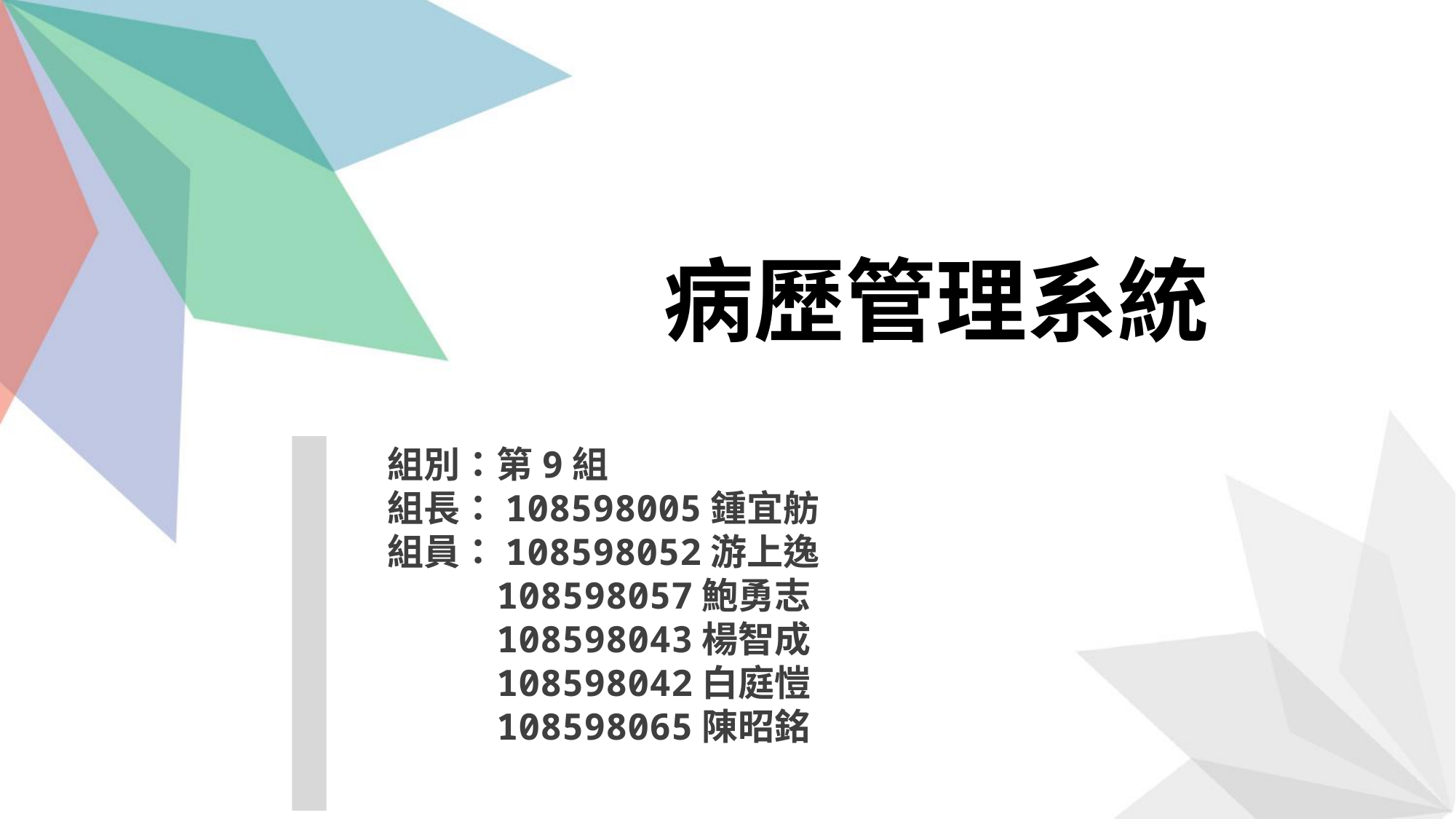

病歷管理系統

組別：第9組
組長：108598005鍾宜舫
組員：108598052游上逸
	108598057鮑勇志
	108598043楊智成
	108598042白庭愷
	108598065陳昭銘